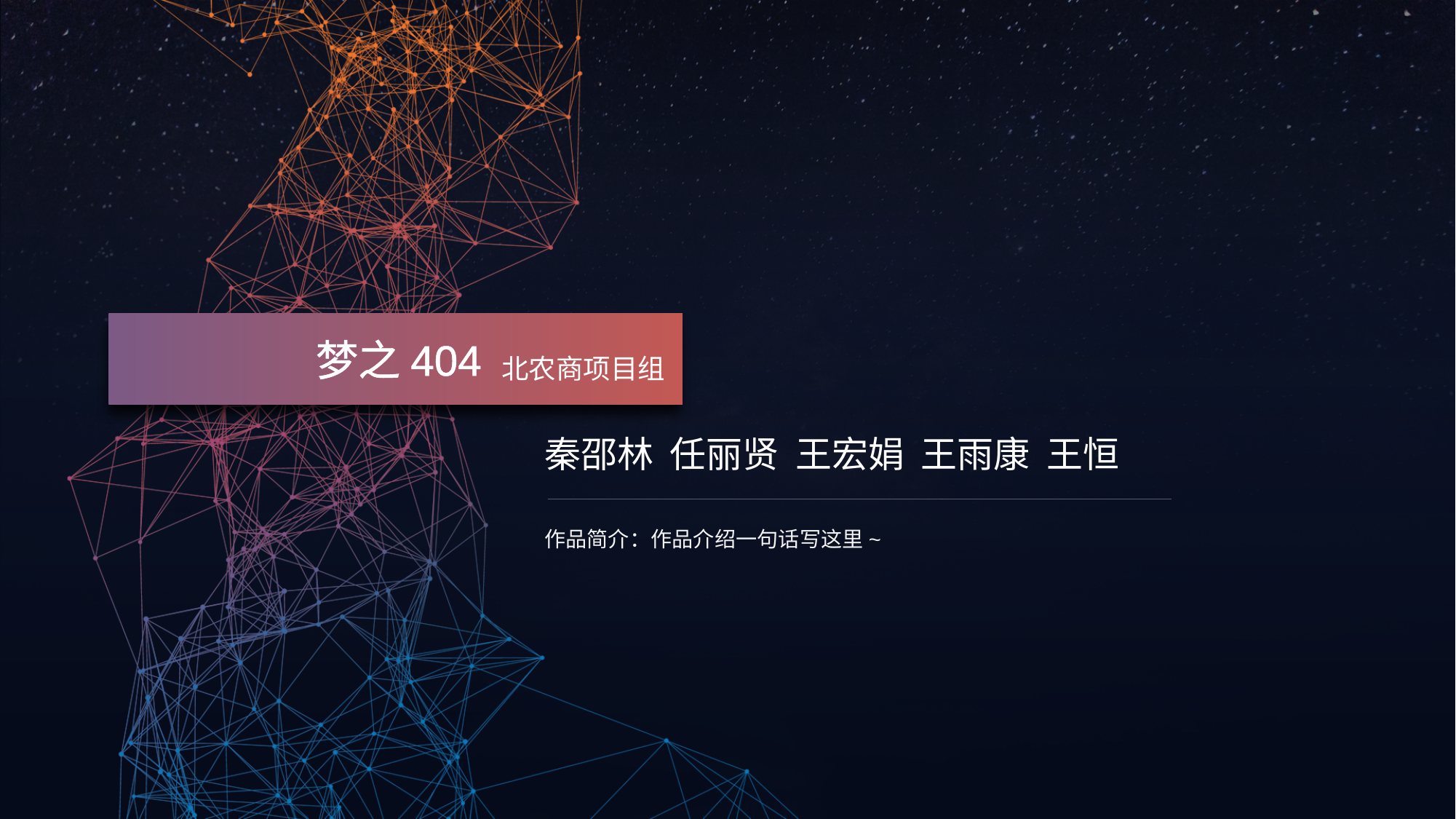

梦之404
北农商项目组
秦邵林  任丽贤  王宏娟  王雨康  王恒

作品简介：作品介绍一句话写这里~